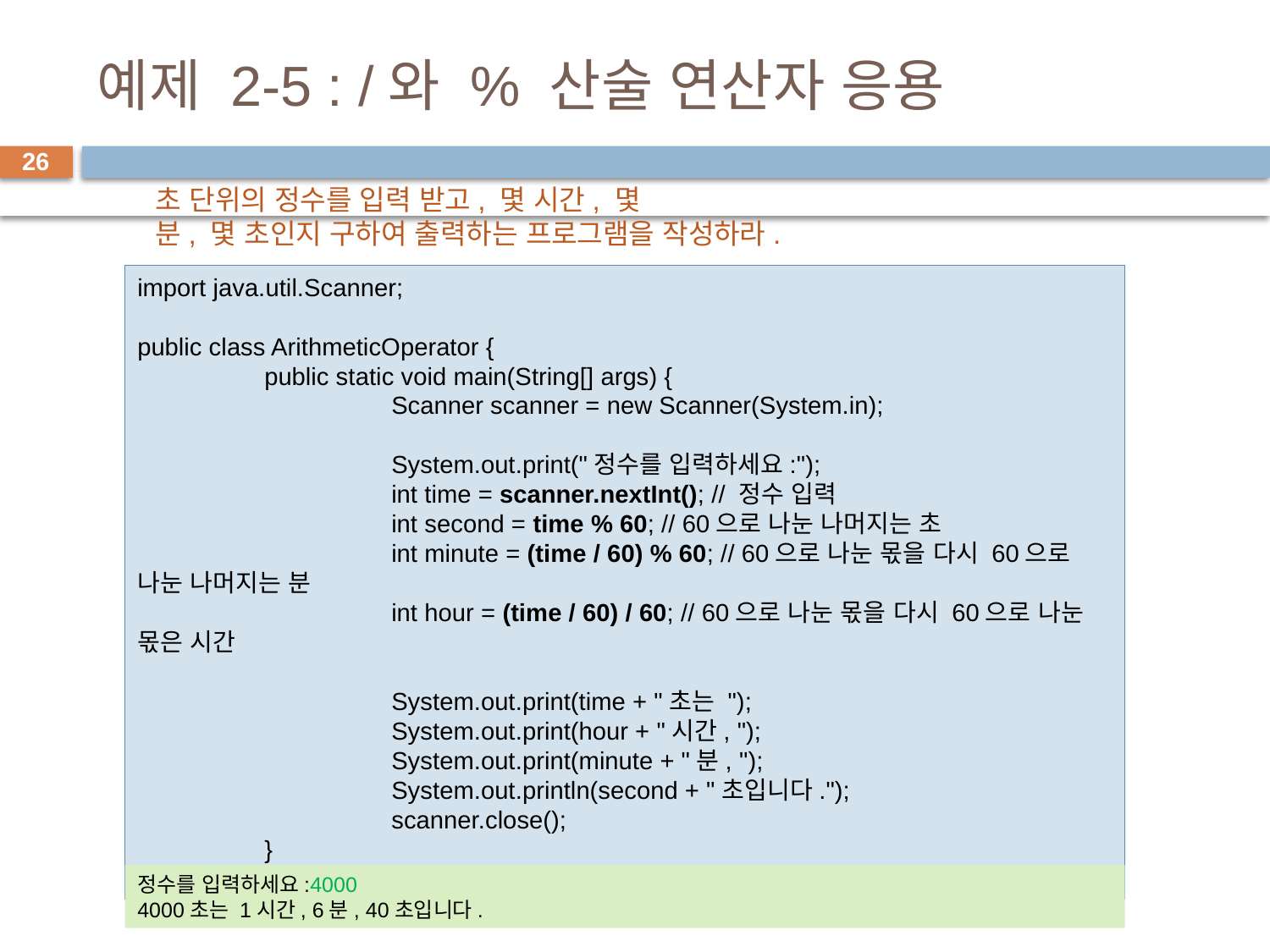

# 예제 2-5 : /와 % 산술 연산자 응용
26
초 단위의 정수를 입력 받고, 몇 시간, 몇
분, 몇 초인지 구하여 출력하는 프로그램을 작성하라.
import java.util.Scanner;

public class ArithmeticOperator {
	public static void main(String[] args) {
		Scanner scanner = new Scanner(System.in);

		System.out.print("정수를 입력하세요:");
		int time = scanner.nextInt(); // 정수 입력
		int second = time % 60; // 60으로 나눈 나머지는 초
		int minute = (time / 60) % 60; // 60으로 나눈 몫을 다시 60으로 나눈 나머지는 분
		int hour = (time / 60) / 60; // 60으로 나눈 몫을 다시 60으로 나눈 몫은 시간

		System.out.print(time + "초는 ");
		System.out.print(hour + "시간, ");
		System.out.print(minute + "분, ");
		System.out.println(second + "초입니다.");
		scanner.close();
	}
}
정수를 입력하세요:4000
4000초는 1시간, 6분, 40초입니다.